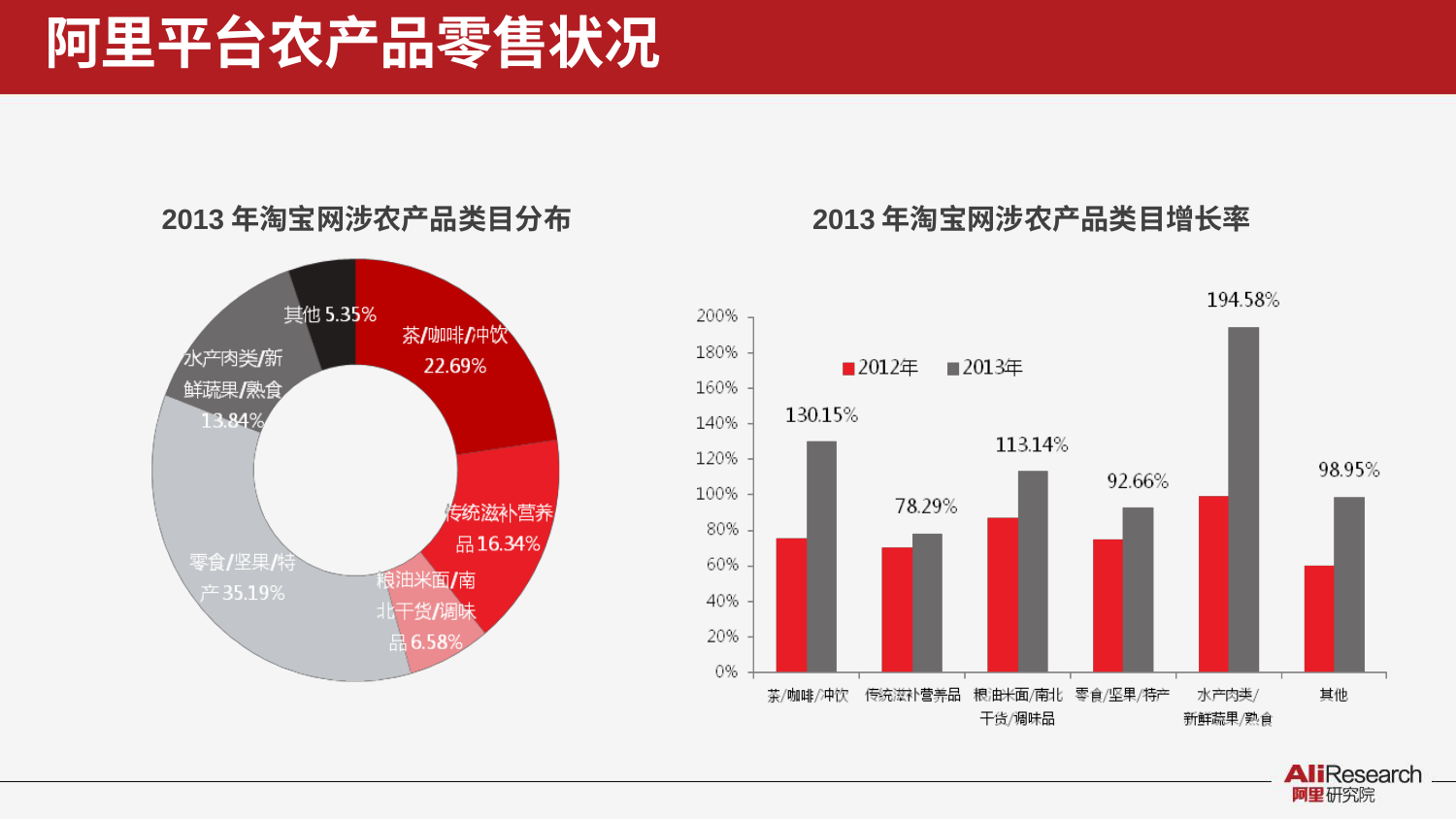

阿里平台农产品零售状况
2013年淘宝网涉农产品类目分布
2013年淘宝网涉农产品类目增长率